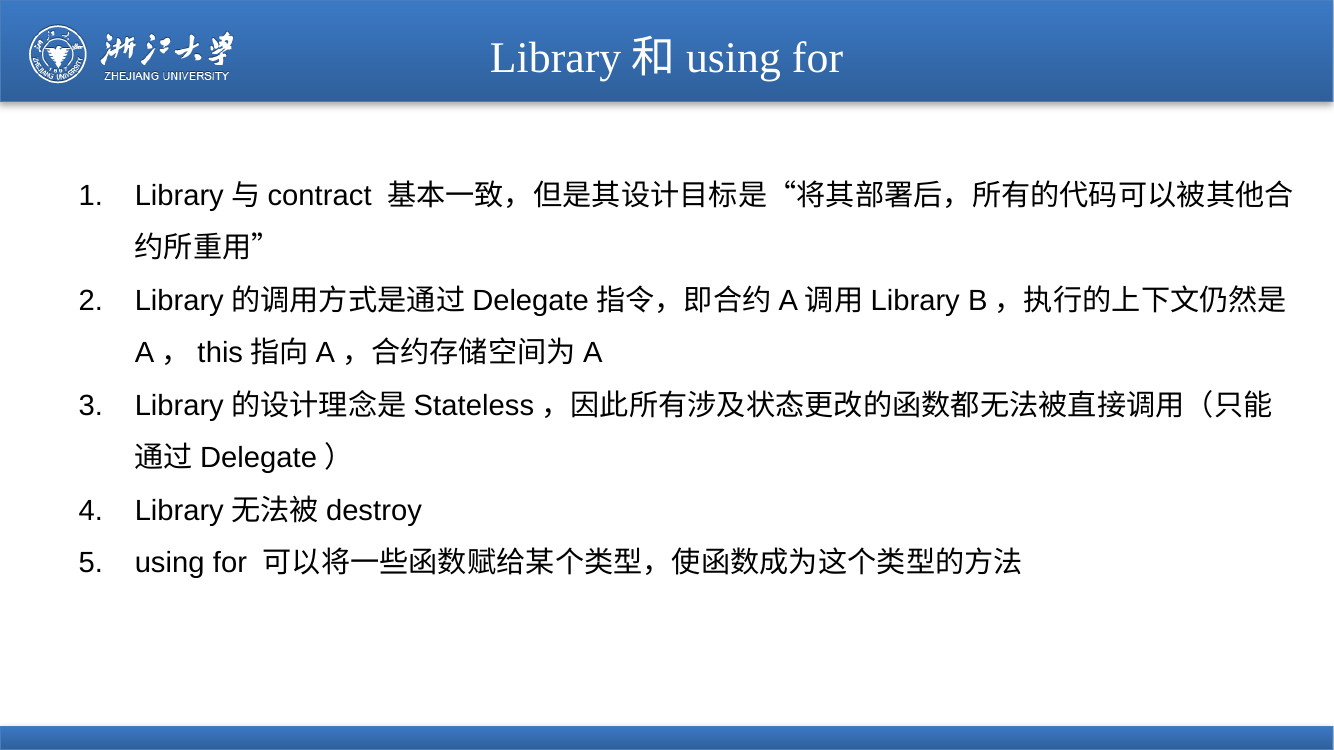

# Library和using for
Library与contract 基本⼀致，但是其设计目标是“将其部署后，所有的代码可以被其他合约所重用”
Library的调用方式是通过Delegate指令，即合约A调用Library B，执行的上下文仍然是A，this指向A，合约存储空间为A
Library的设计理念是Stateless，因此所有涉及状态更改的函数都⽆法被直接调用（只能通过Delegate）
Library无法被destroy
using for 可以将一些函数赋给某个类型，使函数成为这个类型的方法